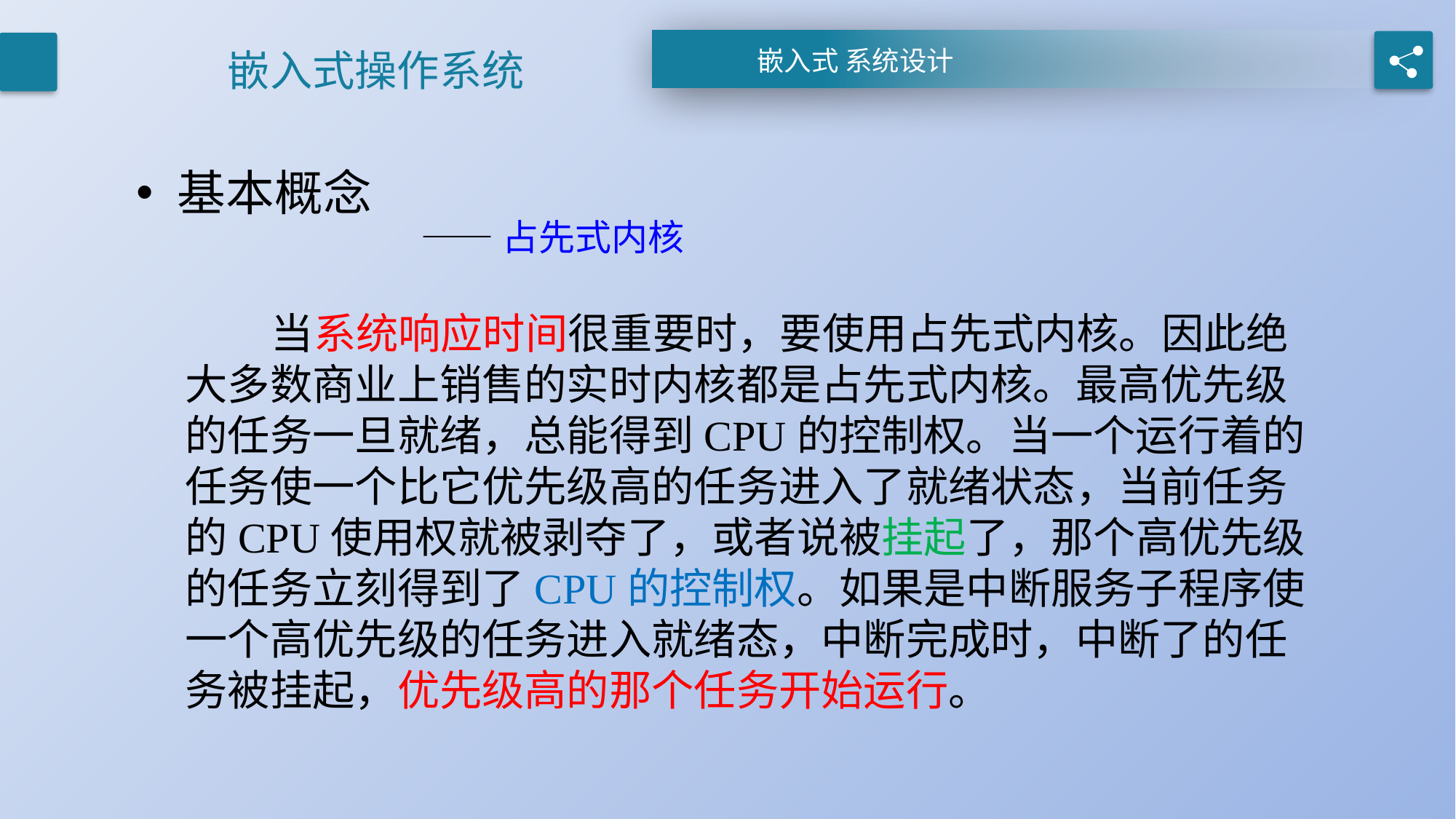

# 嵌入式操作系统
基本概念
——占先式内核
        当系统响应时间很重要时，要使用占先式内核。因此绝大多数商业上销售的实时内核都是占先式内核。最高优先级的任务一旦就绪，总能得到CPU的控制权。当一个运行着的任务使一个比它优先级高的任务进入了就绪状态，当前任务的CPU使用权就被剥夺了，或者说被挂起了，那个高优先级的任务立刻得到了CPU的控制权。如果是中断服务子程序使一个高优先级的任务进入就绪态，中断完成时，中断了的任务被挂起，优先级高的那个任务开始运行。